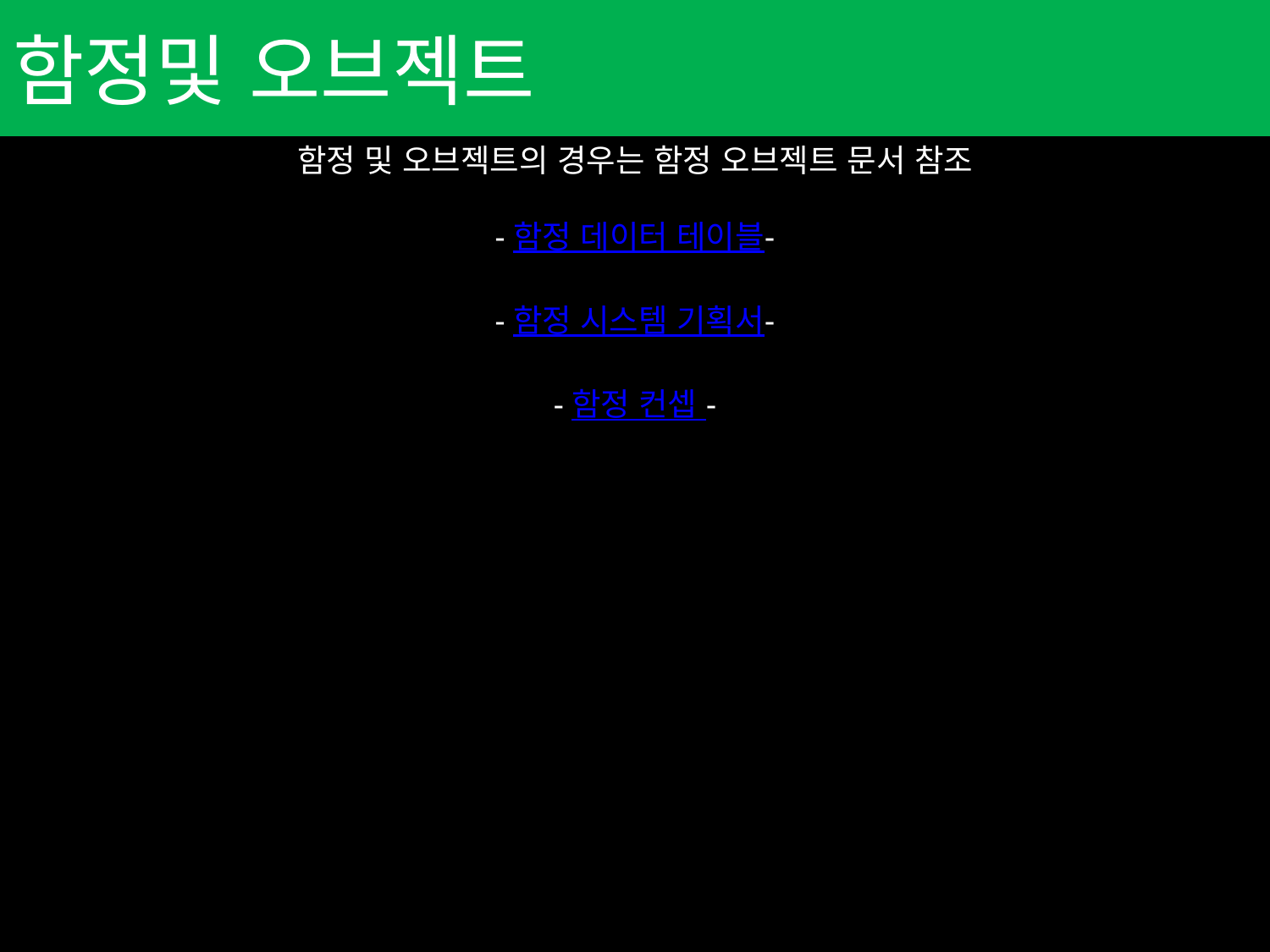

# 함정및 오브젝트
함정 및 오브젝트의 경우는 함정 오브젝트 문서 참조

-함정 데이터 테이블-

-함정 시스템 기획서-

-함정 컨셉 -